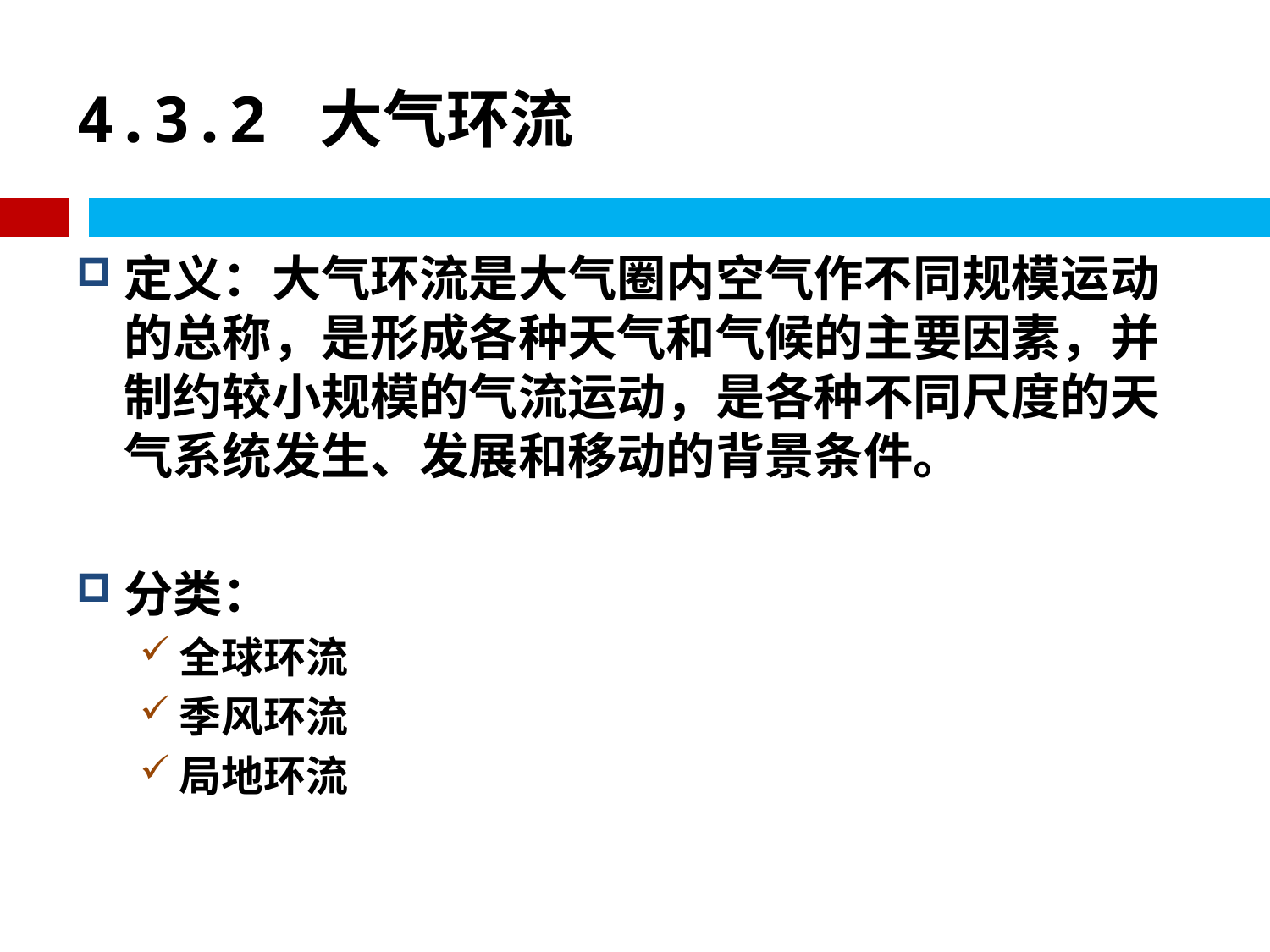

# 4.3.2 大气环流
定义：大气环流是大气圈内空气作不同规模运动的总称，是形成各种天气和气候的主要因素，并制约较小规模的气流运动，是各种不同尺度的天气系统发生、发展和移动的背景条件。

分类：
全球环流
季风环流
局地环流